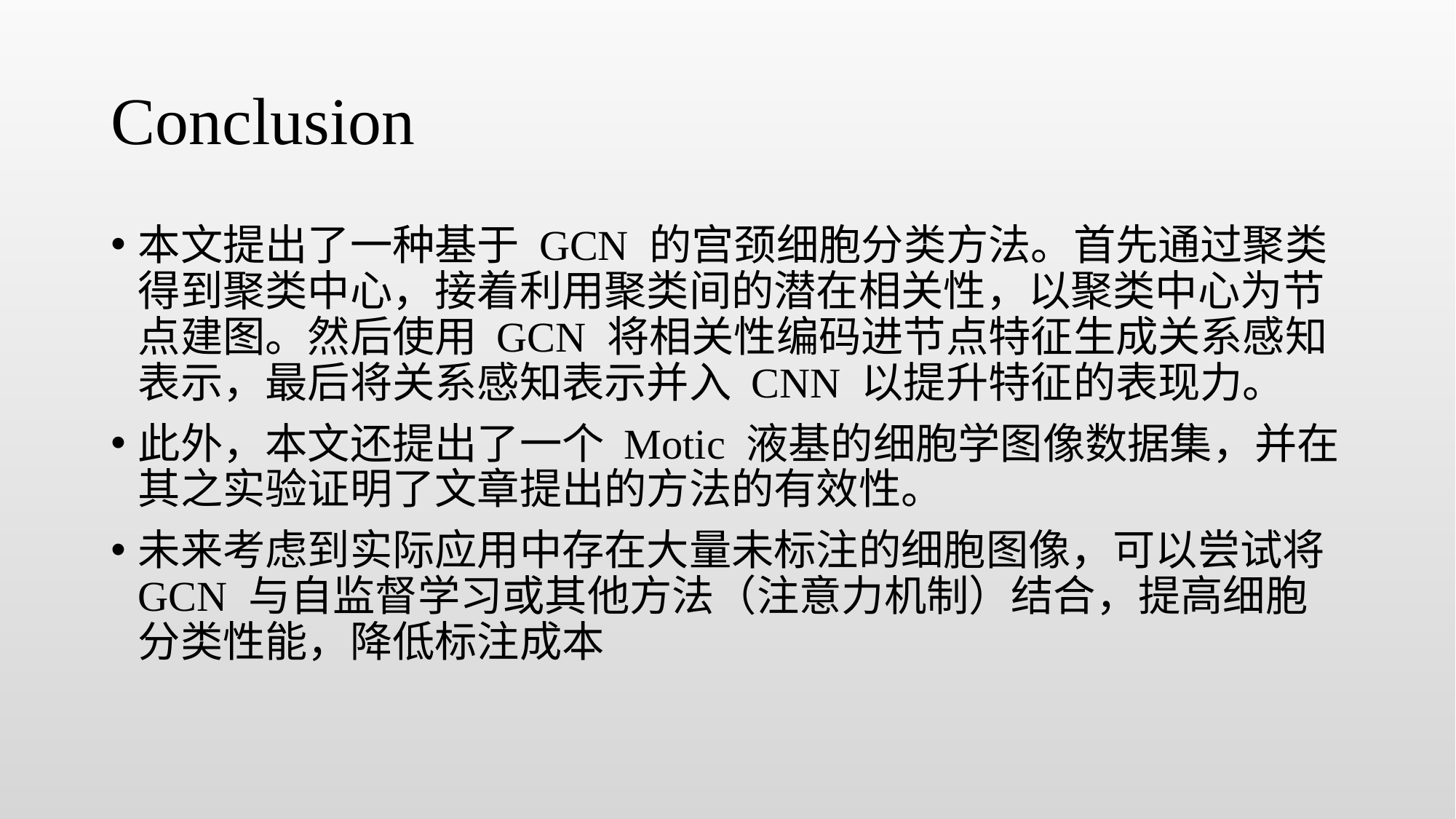

# Conclusion
本文提出了一种基于 GCN 的宫颈细胞分类方法。首先通过聚类得到聚类中心，接着利用聚类间的潜在相关性，以聚类中心为节点建图。然后使用 GCN 将相关性编码进节点特征生成关系感知表示，最后将关系感知表示并入 CNN 以提升特征的表现力。
此外，本文还提出了一个 Motic 液基的细胞学图像数据集，并在其之实验证明了文章提出的方法的有效性。
未来考虑到实际应用中存在大量未标注的细胞图像，可以尝试将 GCN 与自监督学习或其他方法（注意力机制）结合，提高细胞分类性能，降低标注成本